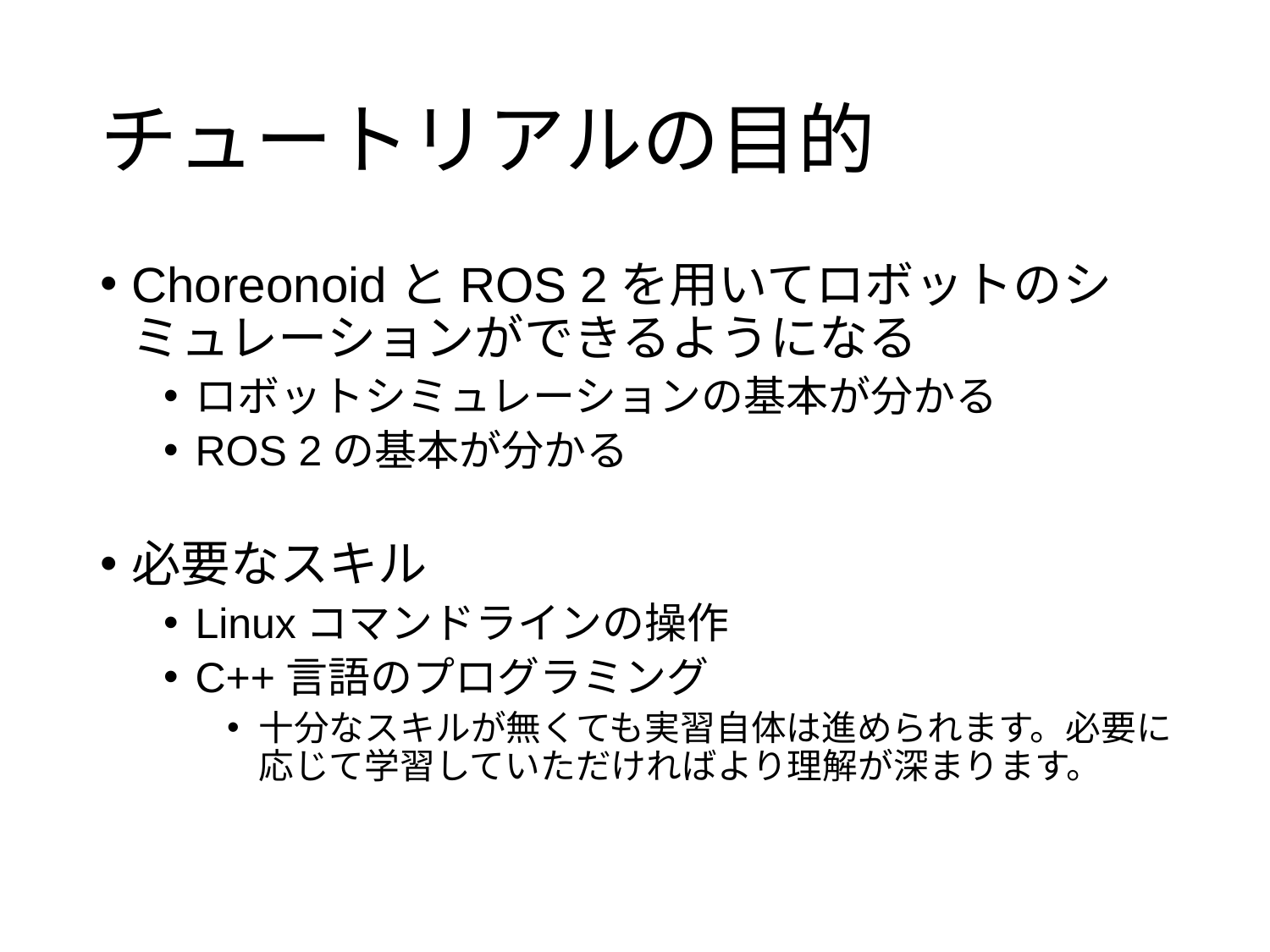

# チュートリアルの目的
ChoreonoidとROS 2を用いてロボットのシミュレーションができるようになる
ロボットシミュレーションの基本が分かる
ROS 2の基本が分かる

必要なスキル
Linuxコマンドラインの操作
C++言語のプログラミング
十分なスキルが無くても実習自体は進められます。必要に応じて学習していただければより理解が深まります。